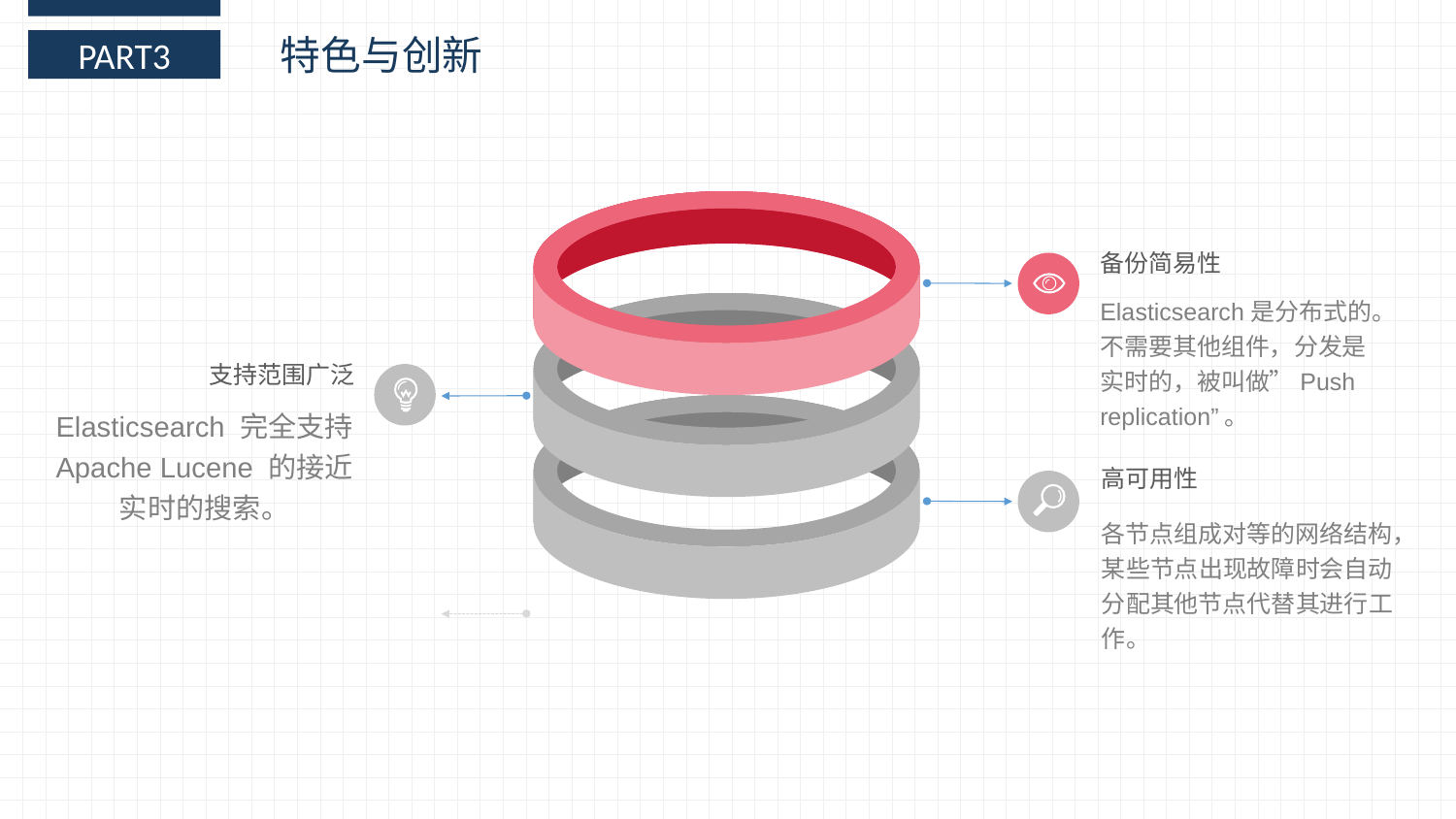

特色与创新
PART3

备份简易性

Elasticsearch是分布式的。不需要其他组件，分发是实时的，被叫做”Push replication”。

支持范围广泛

Elasticsearch 完全支持 Apache Lucene 的接近实时的搜索。

高可用性

各节点组成对等的网络结构，某些节点出现故障时会自动分配其他节点代替其进行工作。